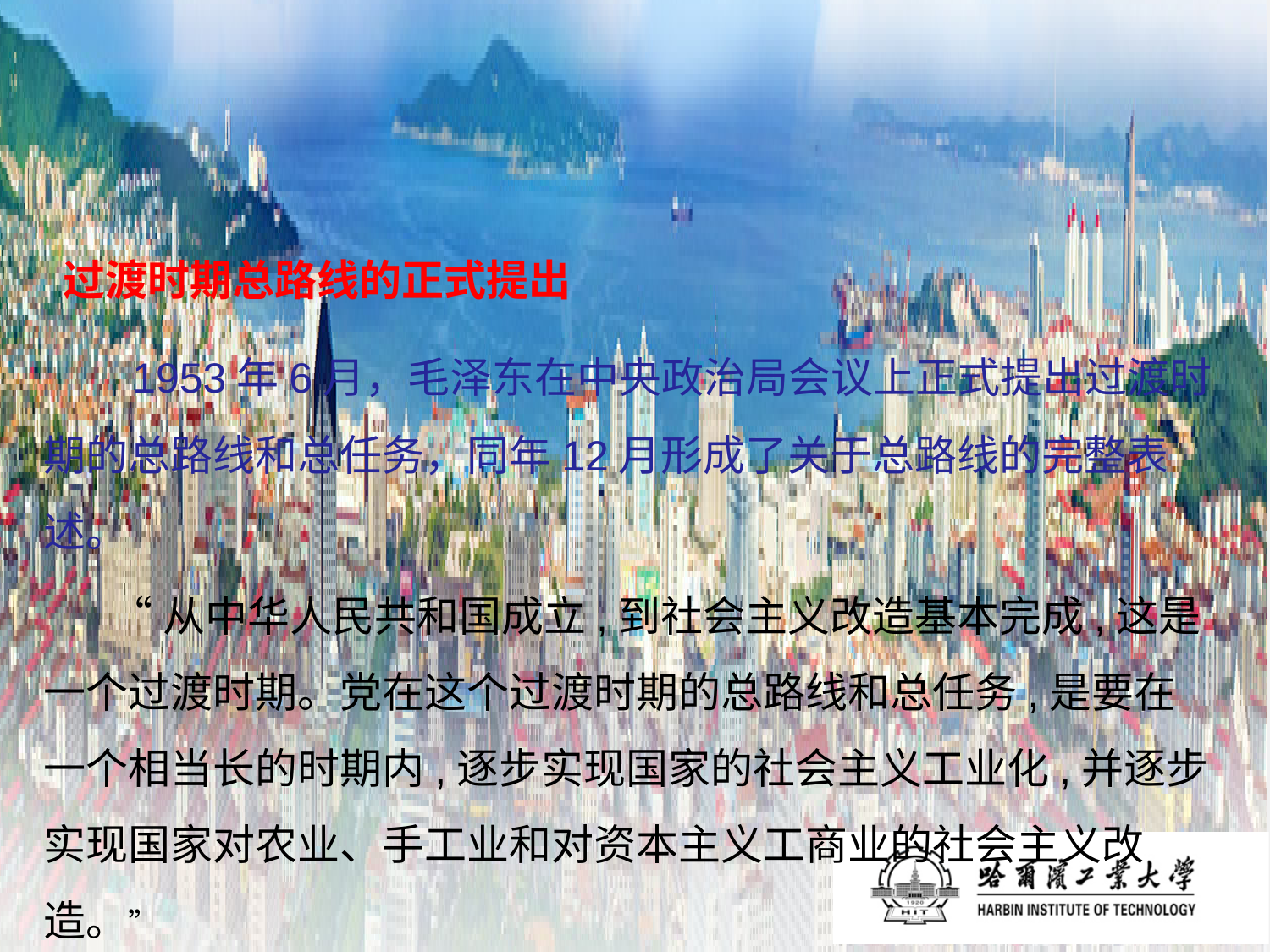

过渡时期总路线的正式提出
   1953年6月，毛泽东在中央政治局会议上正式提出过渡时期的总路线和总任务，同年12月形成了关于总路线的完整表述。
       “从中华人民共和国成立,到社会主义改造基本完成,这是一个过渡时期。党在这个过渡时期的总路线和总任务,是要在一个相当长的时期内,逐步实现国家的社会主义工业化,并逐步实现国家对农业、手工业和对资本主义工商业的社会主义改造。”